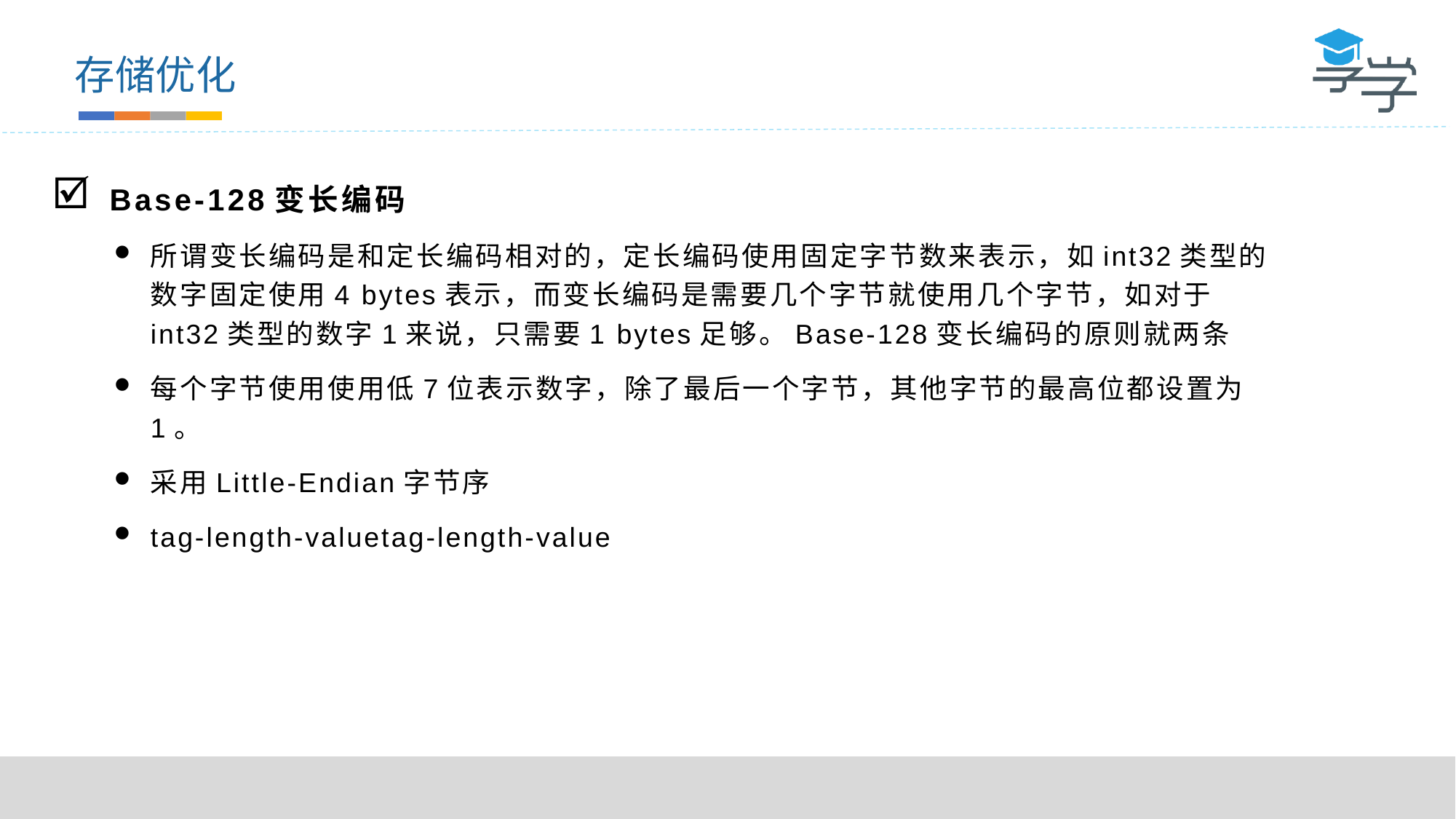

存储优化

Base-128变长编码
所谓变长编码是和定长编码相对的，定长编码使用固定字节数来表示，如int32类型的数字固定使用4 bytes表示，而变长编码是需要几个字节就使用几个字节，如对于int32类型的数字1来说，只需要1 bytes足够。Base-128变长编码的原则就两条
每个字节使用使用低7位表示数字，除了最后一个字节，其他字节的最高位都设置为1。
采用Little-Endian字节序
tag-length-valuetag-length-value